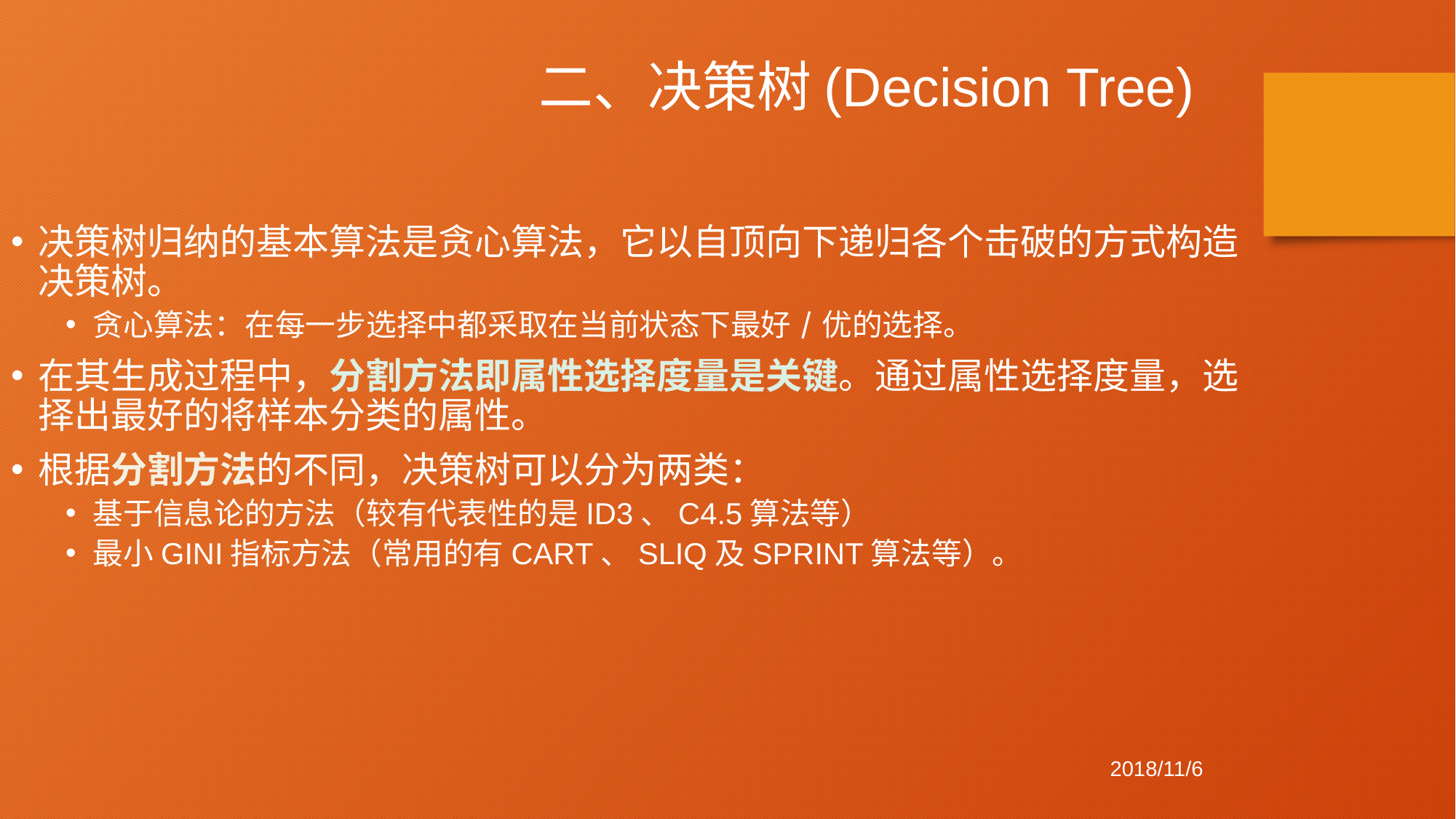

二、决策树(Decision Tree)
决策树归纳的基本算法是贪心算法，它以自顶向下递归各个击破的方式构造决策树。
贪心算法：在每一步选择中都采取在当前状态下最好/优的选择。
在其生成过程中，分割方法即属性选择度量是关键。通过属性选择度量，选择出最好的将样本分类的属性。
根据分割方法的不同，决策树可以分为两类：
基于信息论的方法（较有代表性的是ID3、C4.5算法等）
最小GINI指标方法（常用的有CART、SLIQ及SPRINT算法等）。
2018/11/6